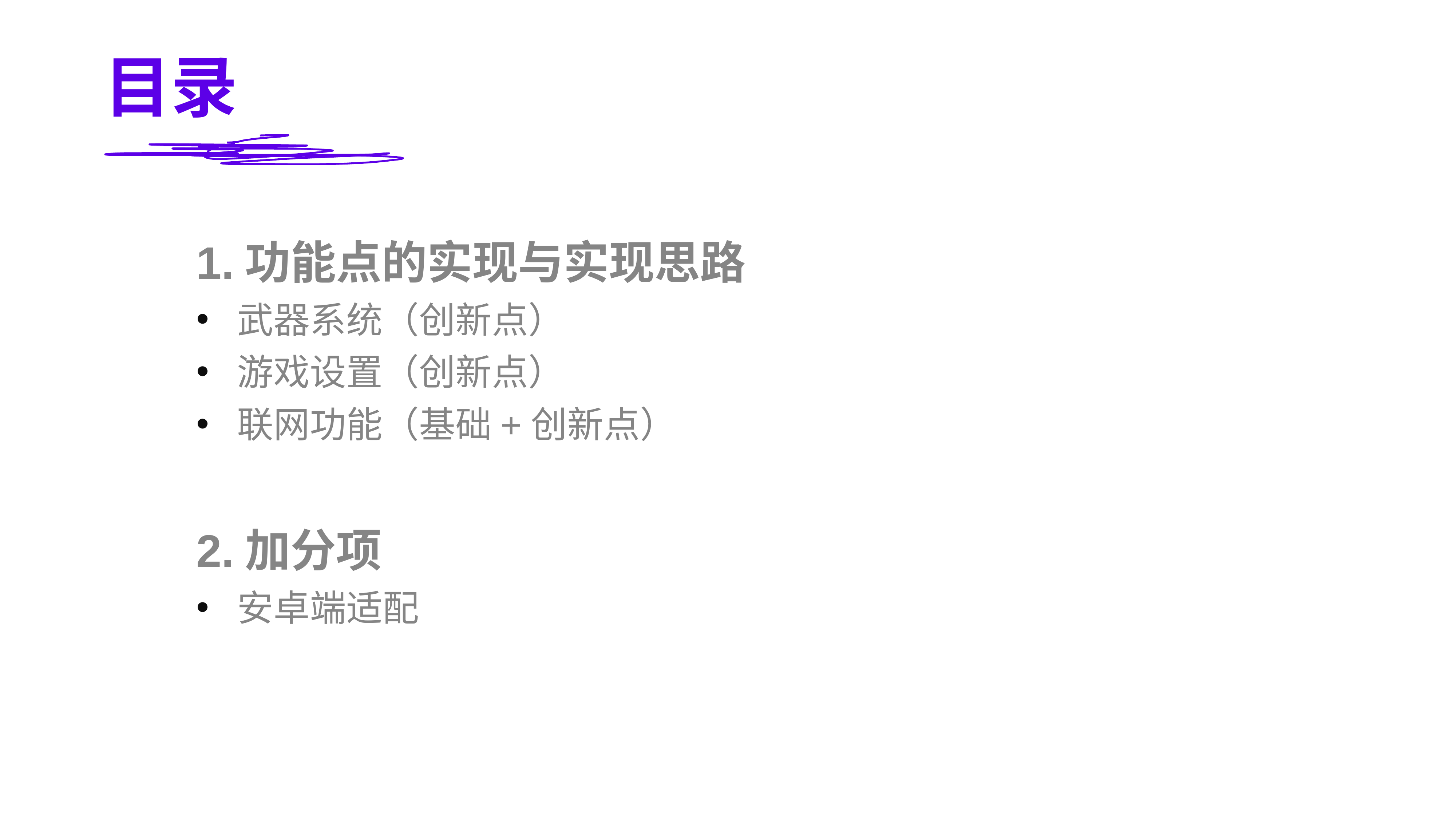

目录

1.功能点的实现与实现思路
武器系统（创新点）
游戏设置（创新点）
联网功能（基础+创新点）

2.加分项
安卓端适配